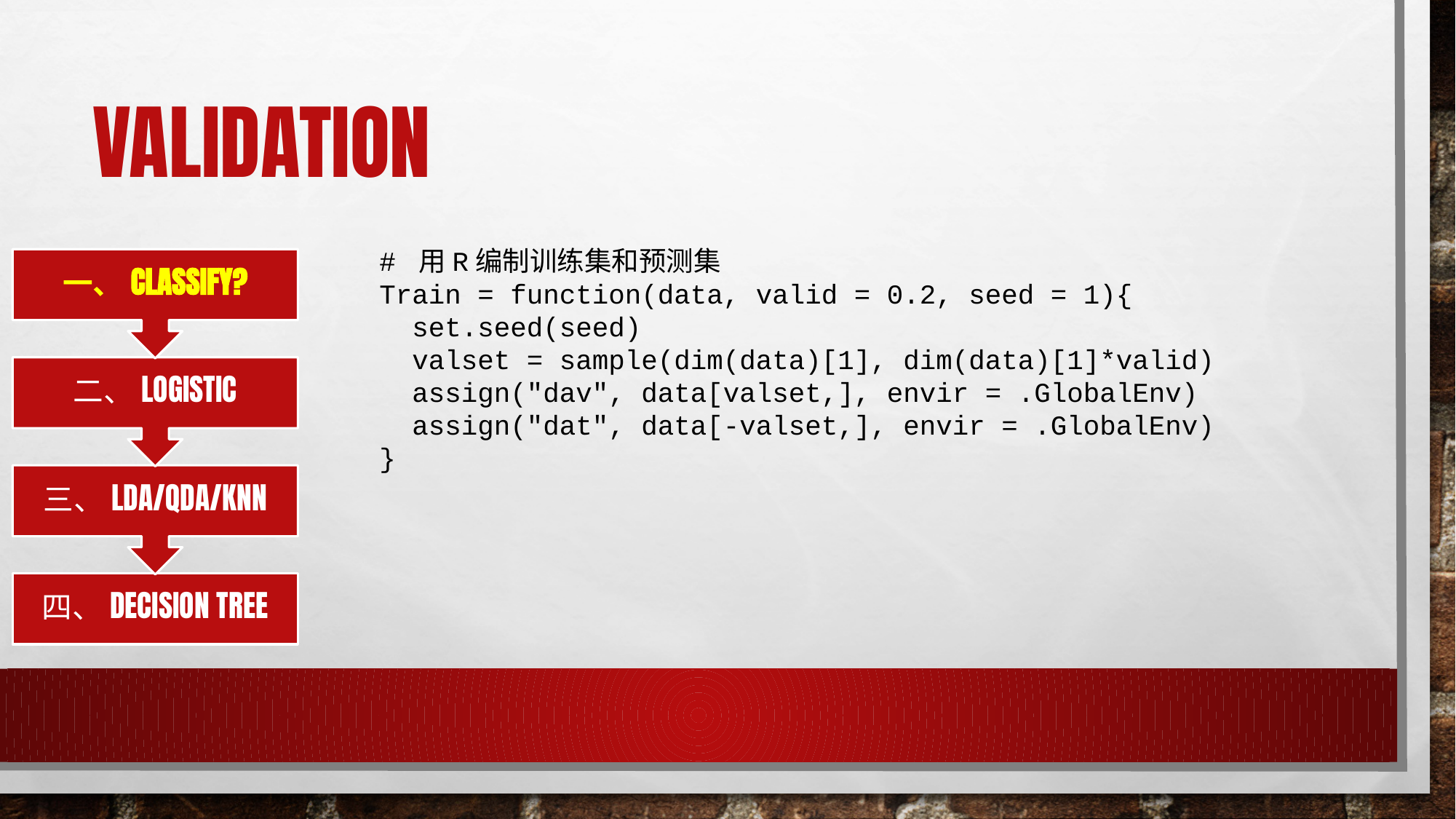

# Validation
# 用R编制训练集和预测集
Train = function(data, valid = 0.2, seed = 1){
  set.seed(seed)
  valset = sample(dim(data)[1], dim(data)[1]*valid)
  assign("dav", data[valset,], envir = .GlobalEnv)
  assign("dat", data[-valset,], envir = .GlobalEnv)
}
四、DECISION TREE
三、LDA/QDA/KNN
二、LOGISTIC
一、CLASSIFY?